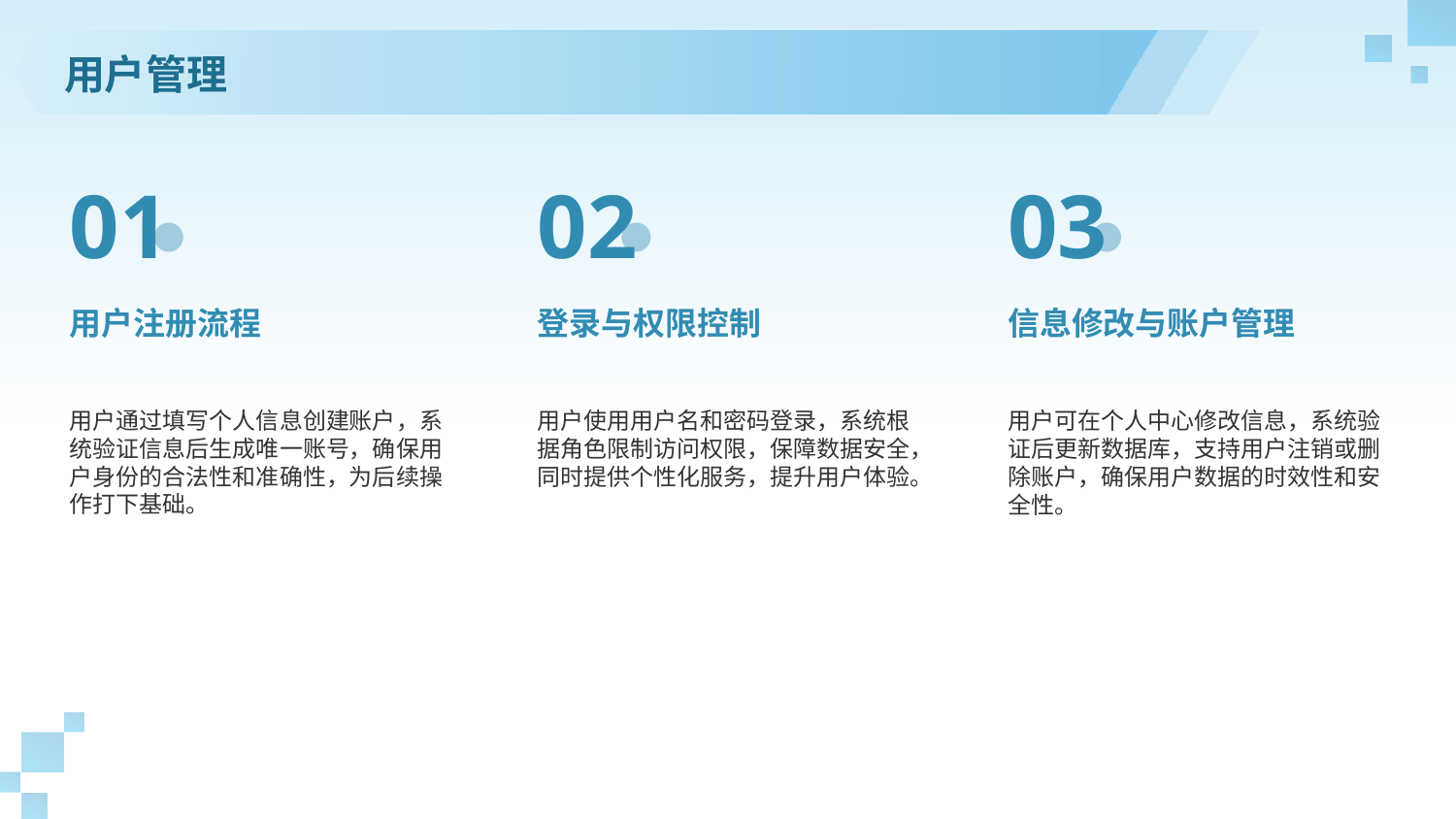

用户管理
01
02
03

登录与权限控制
用户注册流程
信息修改与账户管理
用户通过填写个人信息创建账户，系统验证信息后生成唯一账号，确保用户身份的合法性和准确性，为后续操作打下基础。
用户使用用户名和密码登录，系统根据角色限制访问权限，保障数据安全，同时提供个性化服务，提升用户体验。
用户可在个人中心修改信息，系统验证后更新数据库，支持用户注销或删除账户，确保用户数据的时效性和安全性。